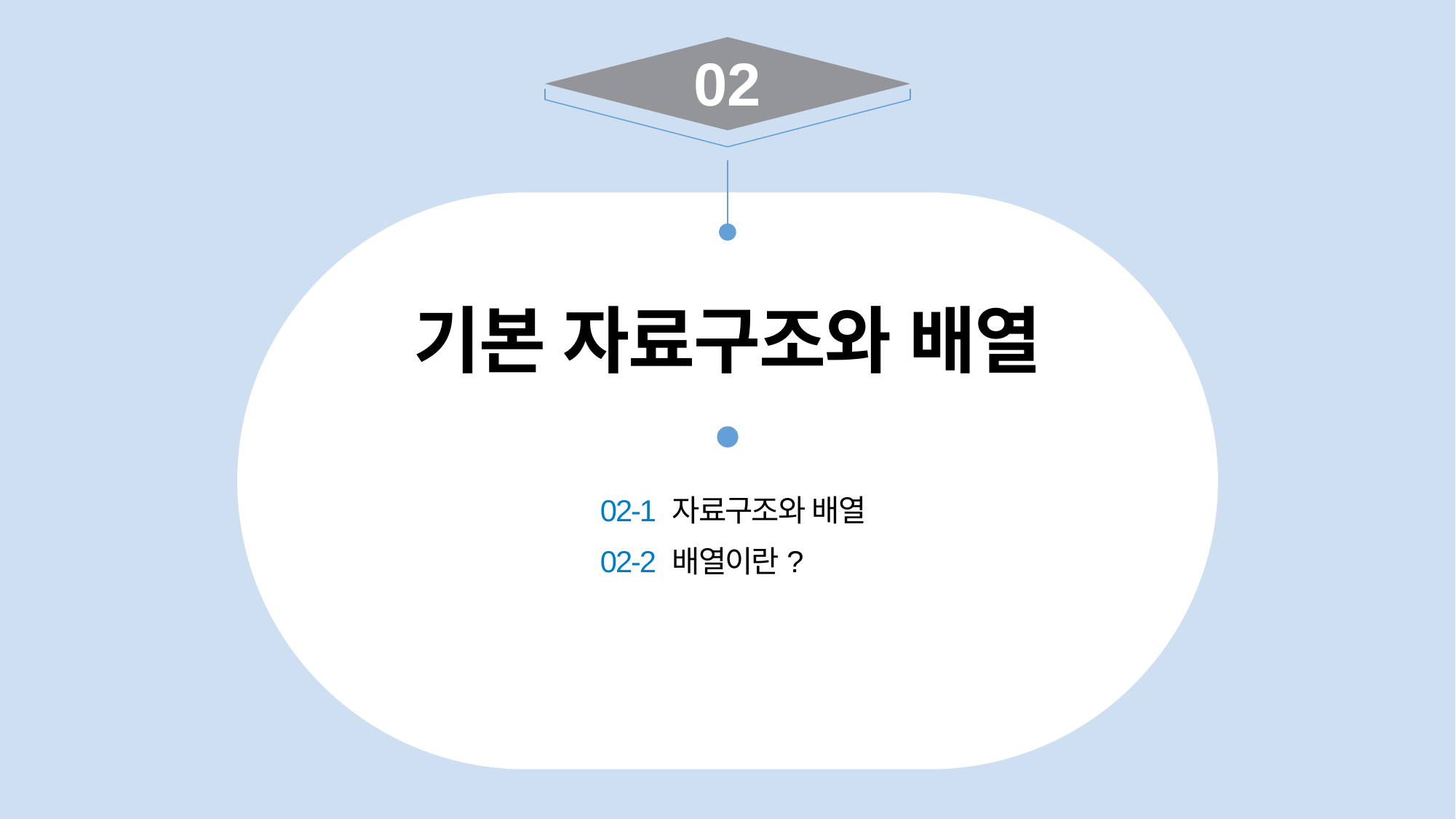

02
기본 자료구조와 배열
02-1 자료구조와 배열
02-2 배열이란?